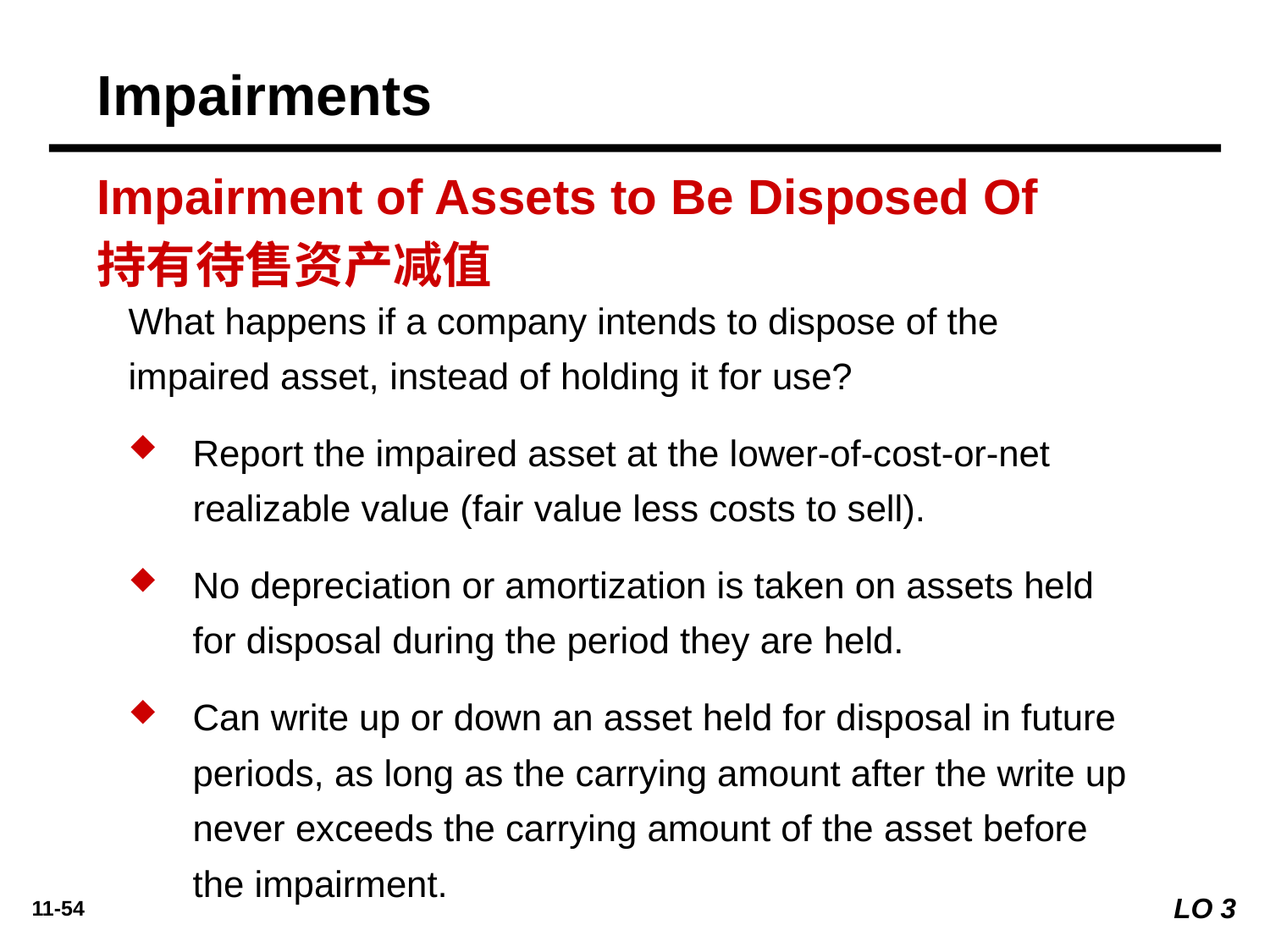

Impairments

Impairment of Assets to Be Disposed Of
持有待售资产减值
What happens if a company intends to dispose of the impaired asset, instead of holding it for use?
Report the impaired asset at the lower-of-cost-or-net realizable value (fair value less costs to sell).
No depreciation or amortization is taken on assets held for disposal during the period they are held.
Can write up or down an asset held for disposal in future periods, as long as the carrying amount after the write up never exceeds the carrying amount of the asset before the impairment.
LO 3